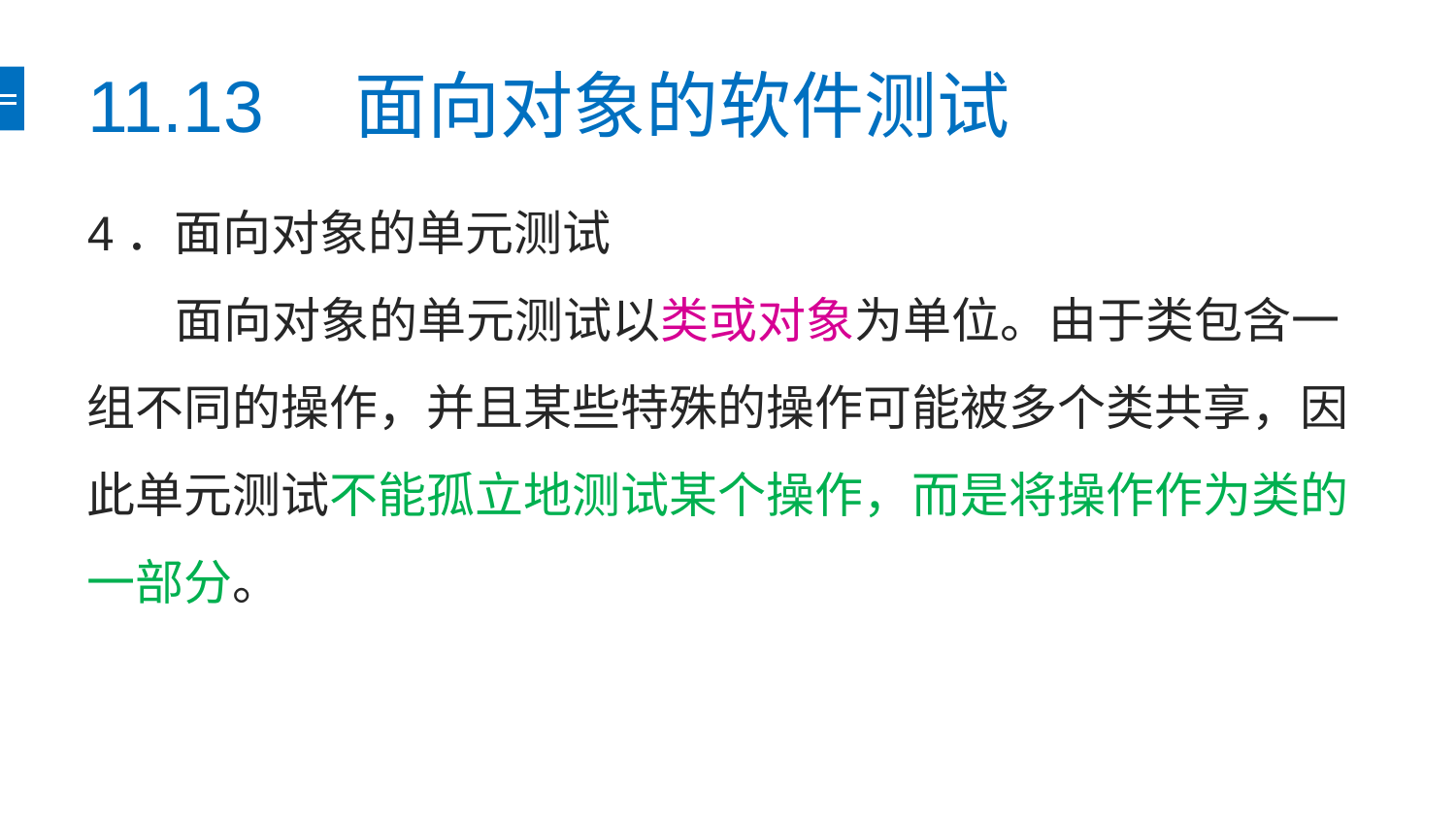

# 11.13　面向对象的软件测试
4．面向对象的单元测试
       面向对象的单元测试以类或对象为单位。由于类包含一组不同的操作，并且某些特殊的操作可能被多个类共享，因此单元测试不能孤立地测试某个操作，而是将操作作为类的一部分。